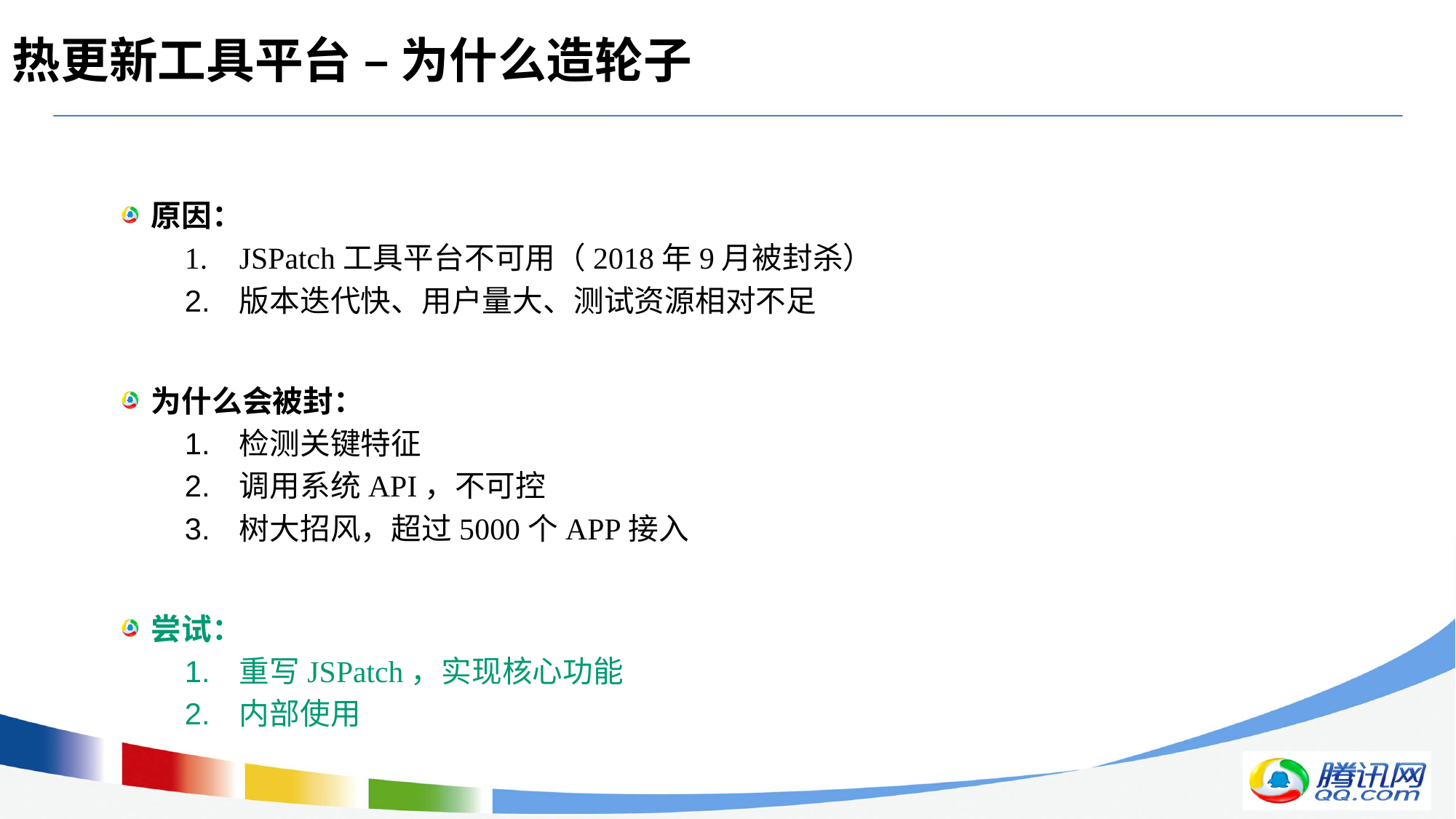

# 热更新工具平台 – 为什么造轮子
原因：
JSPatch工具平台不可用（2018年9月被封杀）
版本迭代快、用户量大、测试资源相对不足

为什么会被封：
检测关键特征
调用系统API，不可控
树大招风，超过5000个APP接入

尝试：
重写JSPatch，实现核心功能
内部使用